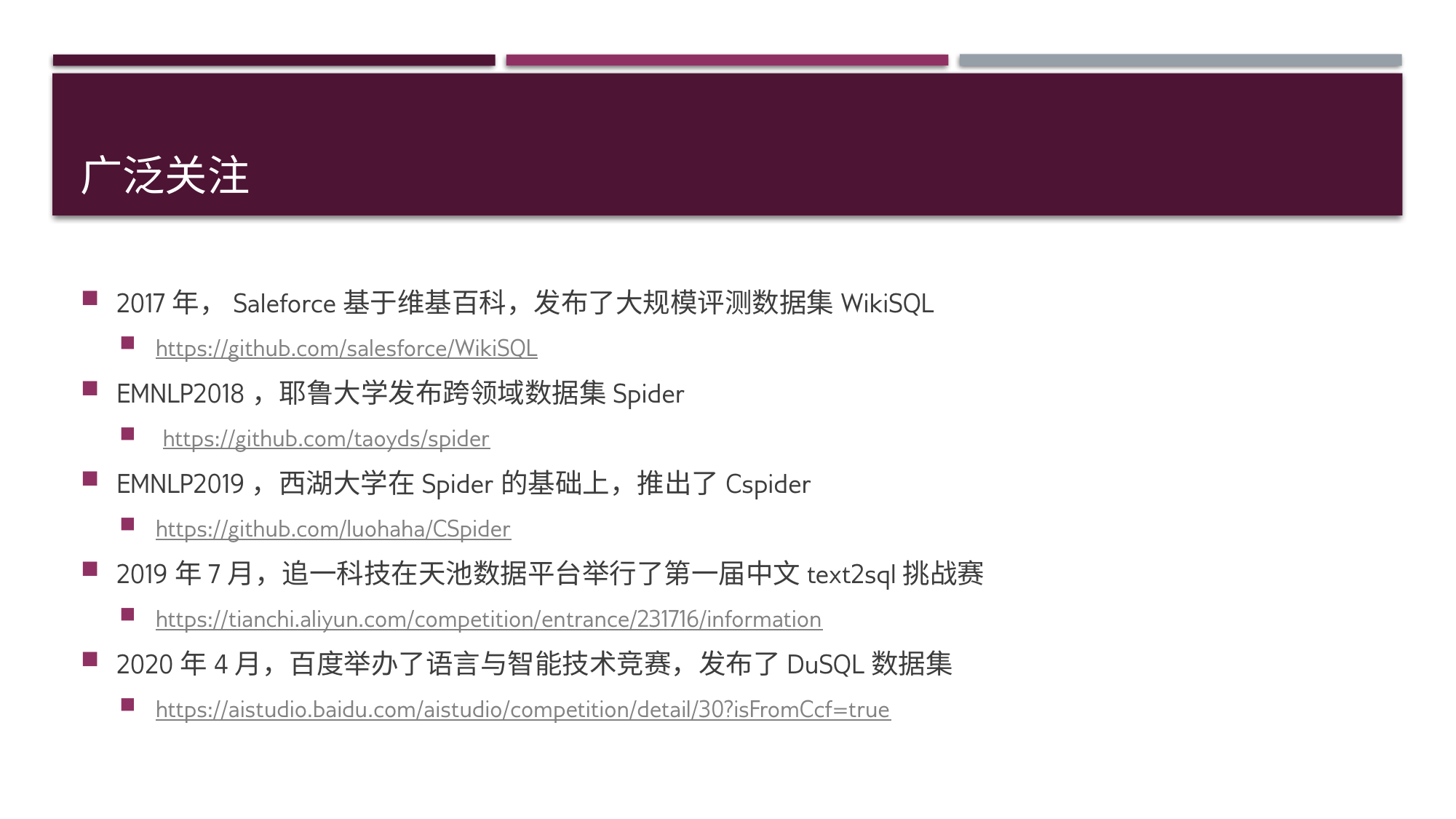

# 广泛关注

2017年，Saleforce基于维基百科，发布了大规模评测数据集WikiSQL
https://github.com/salesforce/WikiSQL
EMNLP2018，耶鲁大学发布跨领域数据集Spider
 https://github.com/taoyds/spider
EMNLP2019，西湖大学在Spider的基础上，推出了Cspider
https://github.com/luohaha/CSpider
2019年7月，追一科技在天池数据平台举行了第一届中文text2sql挑战赛
https://tianchi.aliyun.com/competition/entrance/231716/information
2020年4月，百度举办了语言与智能技术竞赛，发布了DuSQL数据集
https://aistudio.baidu.com/aistudio/competition/detail/30?isFromCcf=true